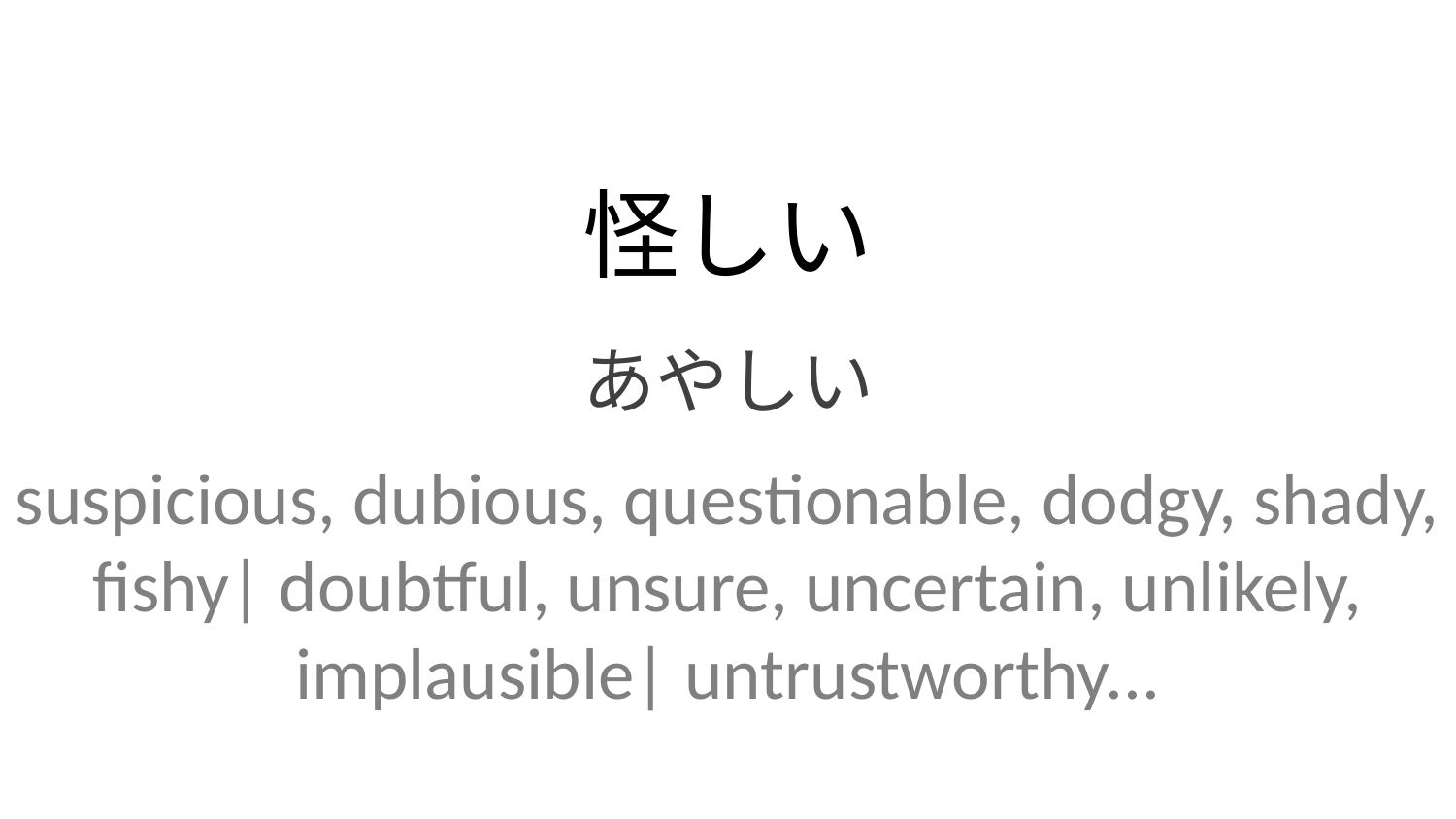

怪しい

あやしい
suspicious, dubious, questionable, dodgy, shady, fishy| doubtful, unsure, uncertain, unlikely, implausible| untrustworthy...